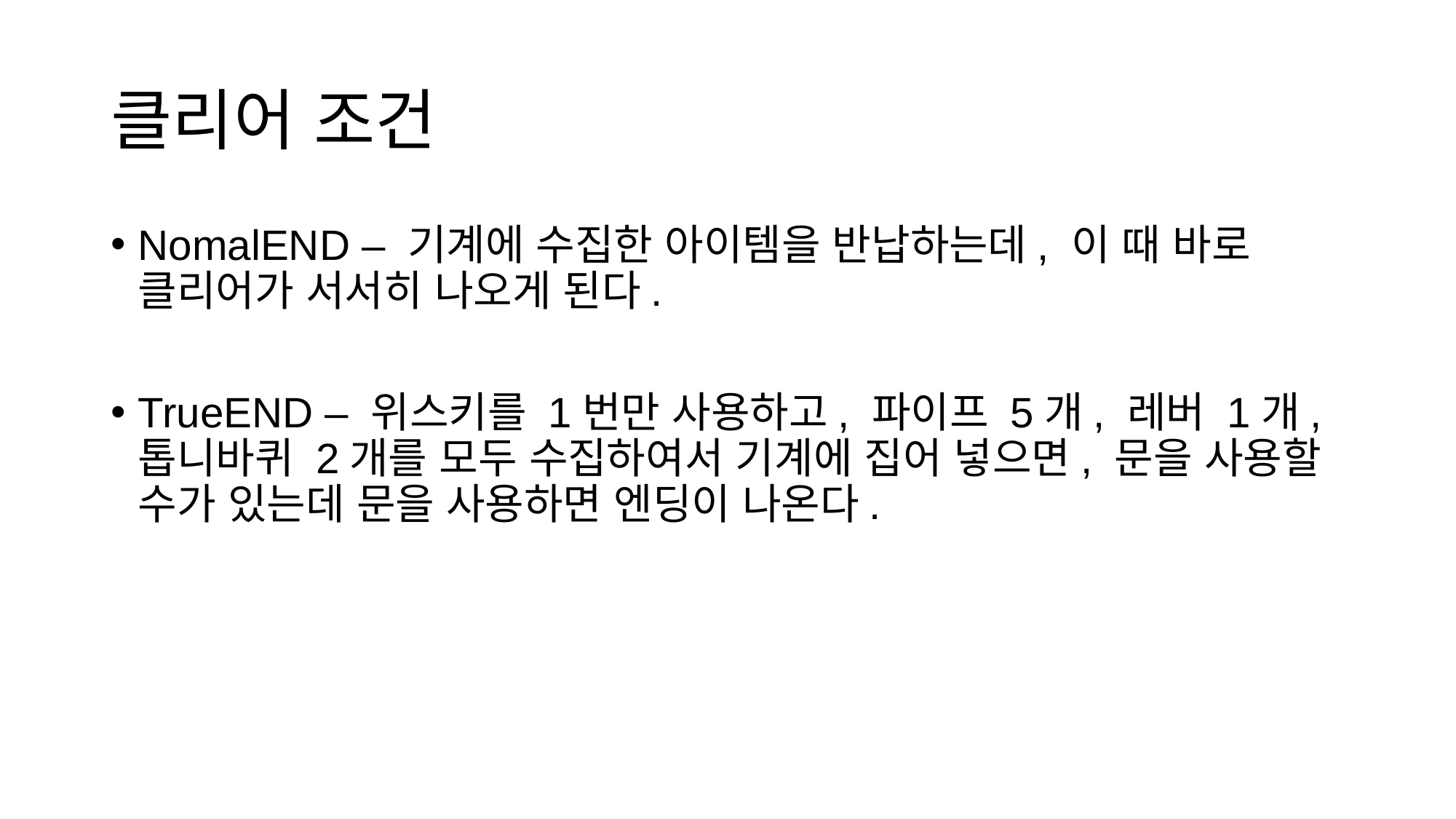

# 클리어 조건
NomalEND – 기계에 수집한 아이템을 반납하는데, 이 때 바로 클리어가 서서히 나오게 된다.

TrueEND – 위스키를 1번만 사용하고, 파이프 5개, 레버 1개, 톱니바퀴 2개를 모두 수집하여서 기계에 집어 넣으면, 문을 사용할 수가 있는데 문을 사용하면 엔딩이 나온다.